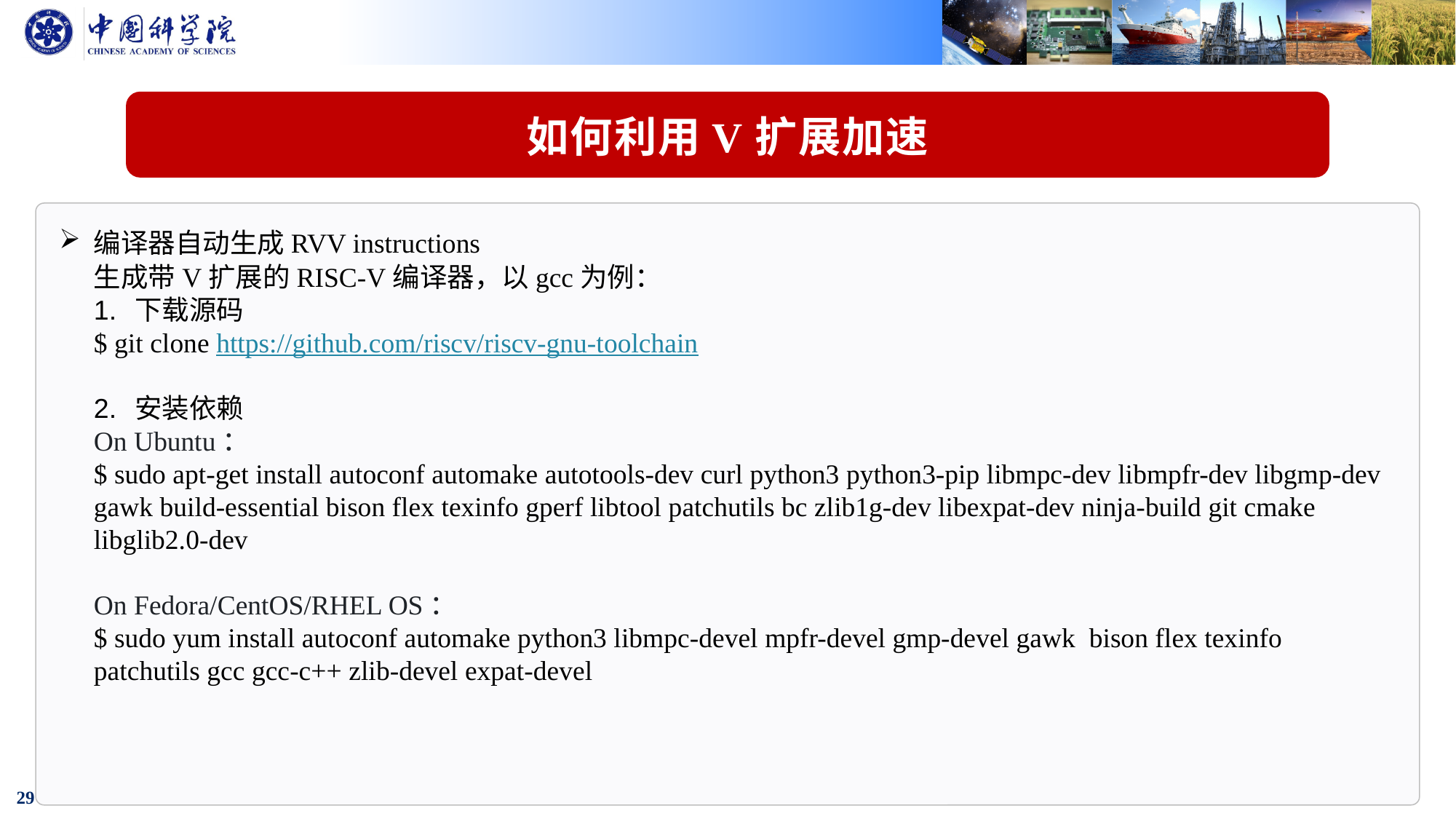

如何利用V扩展加速

编译器自动生成RVV instructions
生成带V扩展的RISC-V编译器，以gcc为例：
下载源码
$ git clone https://github.com/riscv/riscv-gnu-toolchain

安装依赖
On Ubuntu：
$ sudo apt-get install autoconf automake autotools-dev curl python3 python3-pip libmpc-dev libmpfr-dev libgmp-dev gawk build-essential bison flex texinfo gperf libtool patchutils bc zlib1g-dev libexpat-dev ninja-build git cmake libglib2.0-dev

On Fedora/CentOS/RHEL OS：
$ sudo yum install autoconf automake python3 libmpc-devel mpfr-devel gmp-devel gawk  bison flex texinfo patchutils gcc gcc-c++ zlib-devel expat-devel